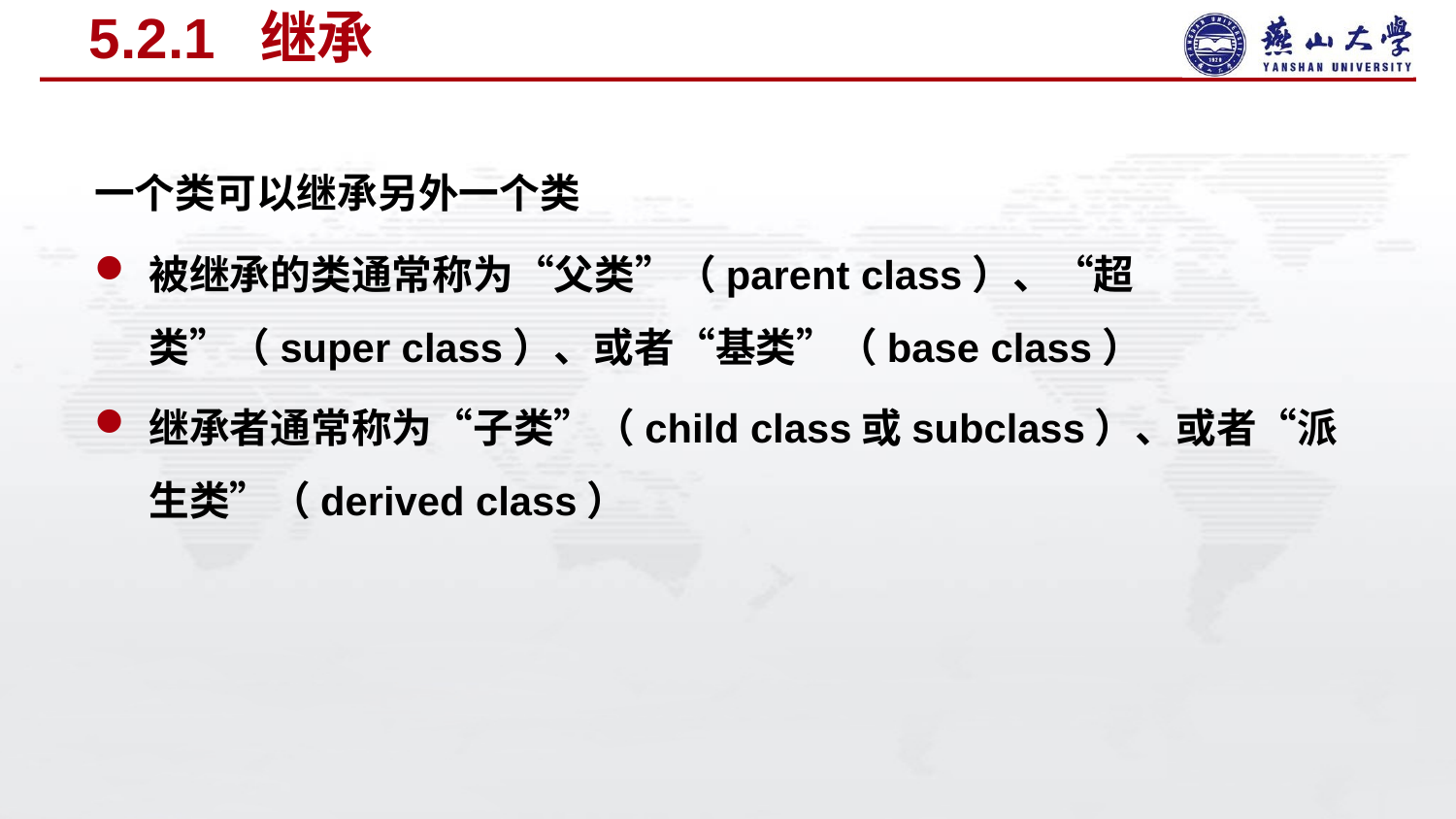

# 5.2.1  继承
一个类可以继承另外一个类
被继承的类通常称为“父类”（parent class）、“超类”（super class）、或者“基类”（base class）
继承者通常称为“子类”（child class或subclass）、或者“派生类”（derived class）